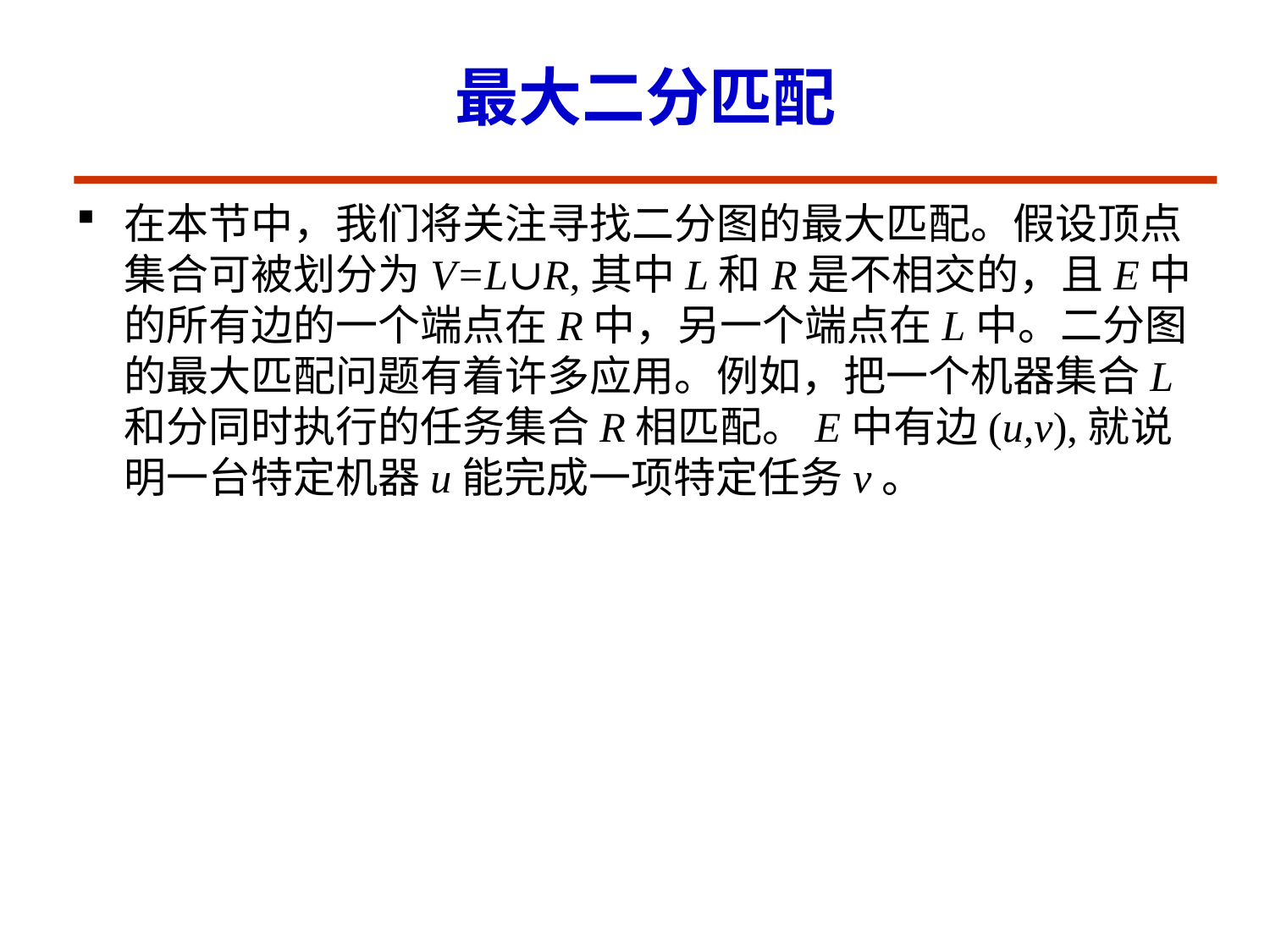

# 最大二分匹配
在本节中，我们将关注寻找二分图的最大匹配。假设顶点集合可被划分为V=L∪R,其中L和R是不相交的，且E中的所有边的一个端点在R中，另一个端点在L中。二分图的最大匹配问题有着许多应用。例如，把一个机器集合L和分同时执行的任务集合R相匹配。E中有边(u,v),就说明一台特定机器u能完成一项特定任务v。